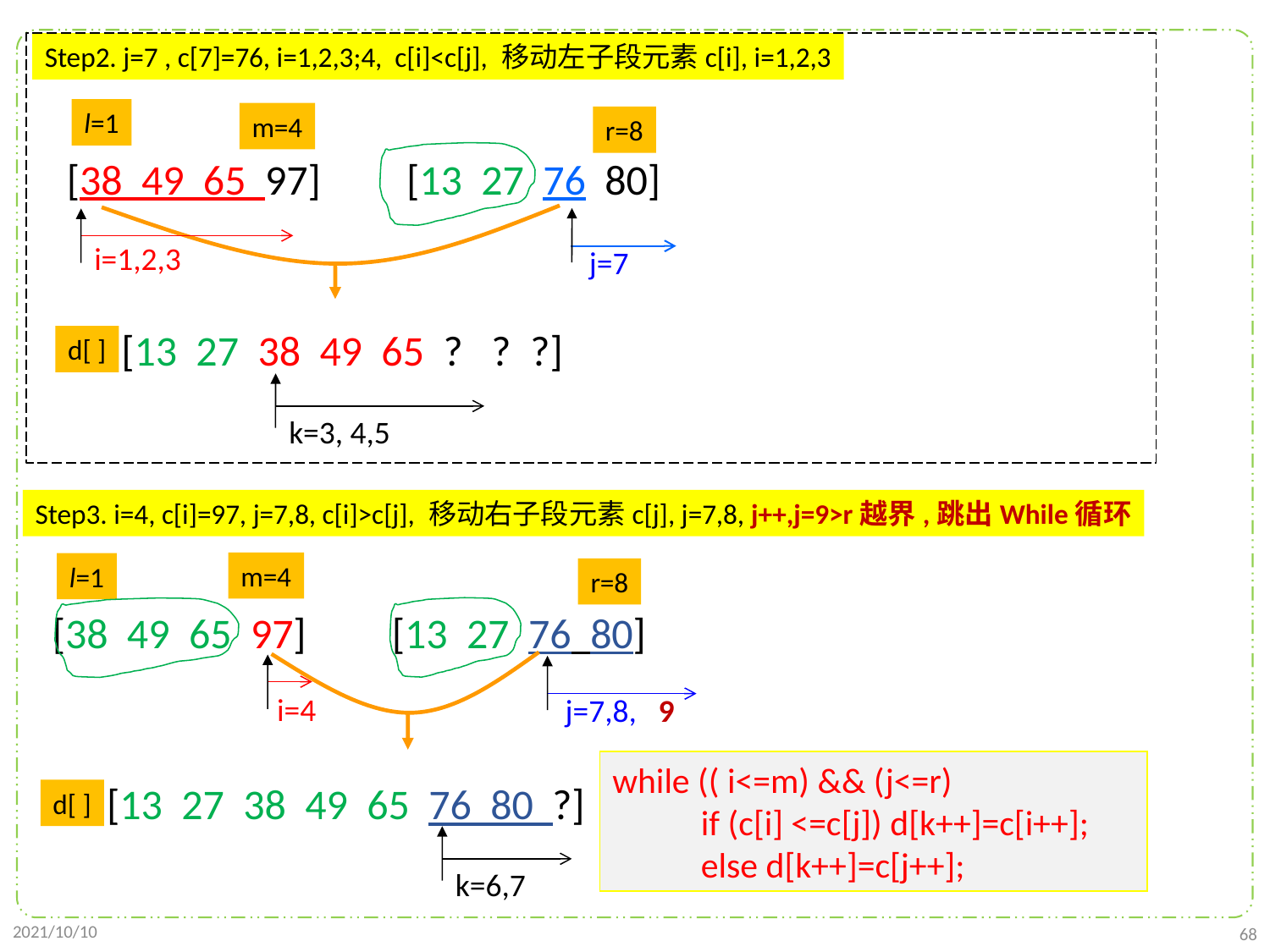

Step2. j=7 , c[7]=76, i=1,2,3;4,  c[i]<c[j], 移动左子段元素c[i], i=1,2,3
l=1
m=4
r=8

[38  49  65  97]         [13  27  76  80]

i=1,2,3
j=7
[13  27  38  49  65  ?   ?  ?]
d[ ]

k=3, 4,5
Step3. i=4, c[i]=97, j=7,8, c[i]>c[j], 移动右子段元素c[j], j=7,8, j++,j=9>r越界,跳出While循环
m=4
l=1
r=8

[38  49  65  97]         [13  27  76  80]

i=4
j=7,8,   9
while (( i<=m) && (j<=r)
           if (c[i] <=c[j]) d[k++]=c[i++];
           else d[k++]=c[j++];
[13  27  38  49  65  76  80  ?]
d[ ]

k=6,7

2021/10/10
68